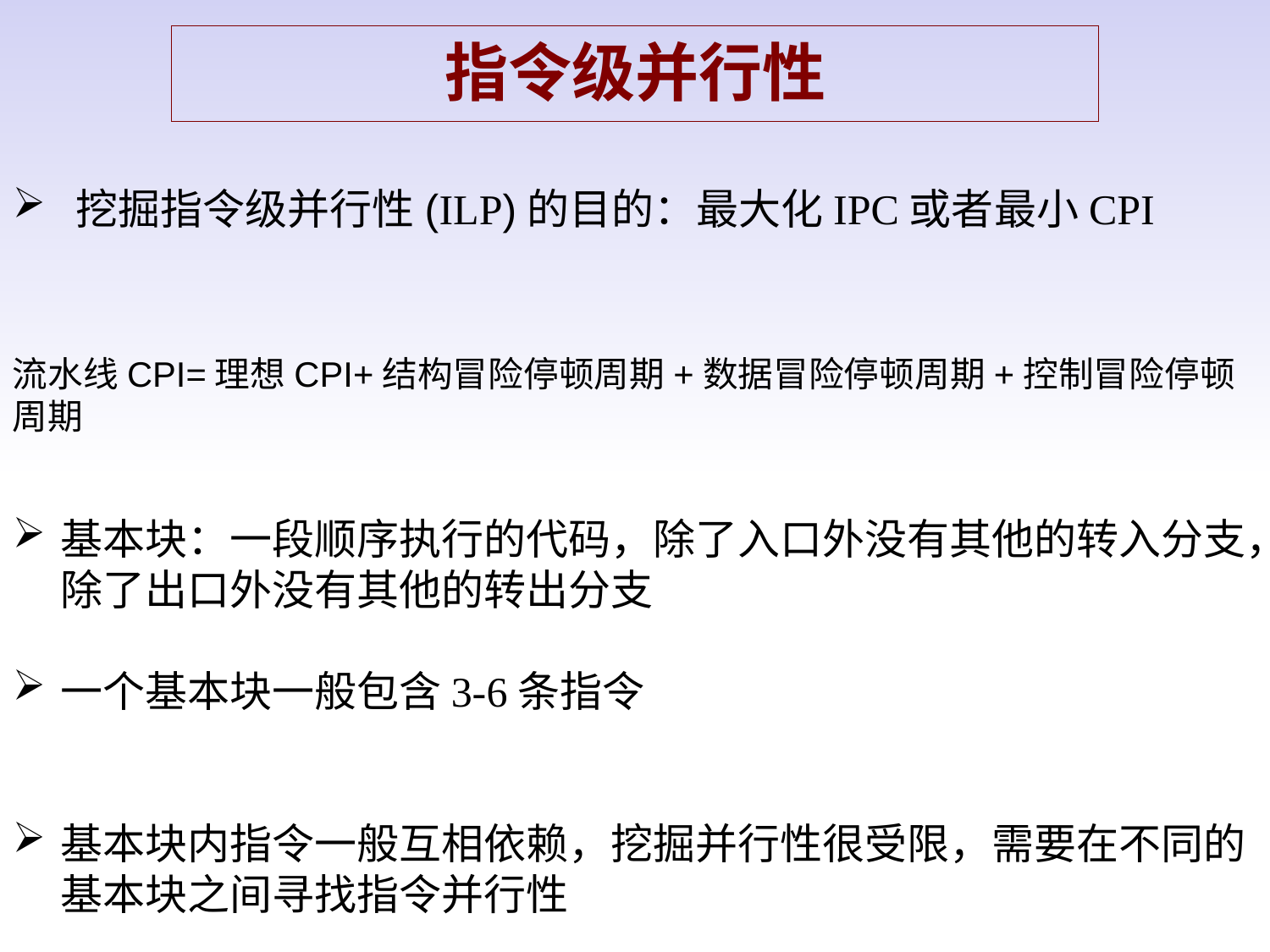

指令级并行性
挖掘指令级并行性(ILP)的目的：最大化IPC或者最小CPI

流水线CPI=理想CPI+结构冒险停顿周期+数据冒险停顿周期+控制冒险停顿周期

基本块：一段顺序执行的代码，除了入口外没有其他的转入分支，除了出口外没有其他的转出分支

一个基本块一般包含3-6条指令

基本块内指令一般互相依赖，挖掘并行性很受限，需要在不同的基本块之间寻找指令并行性